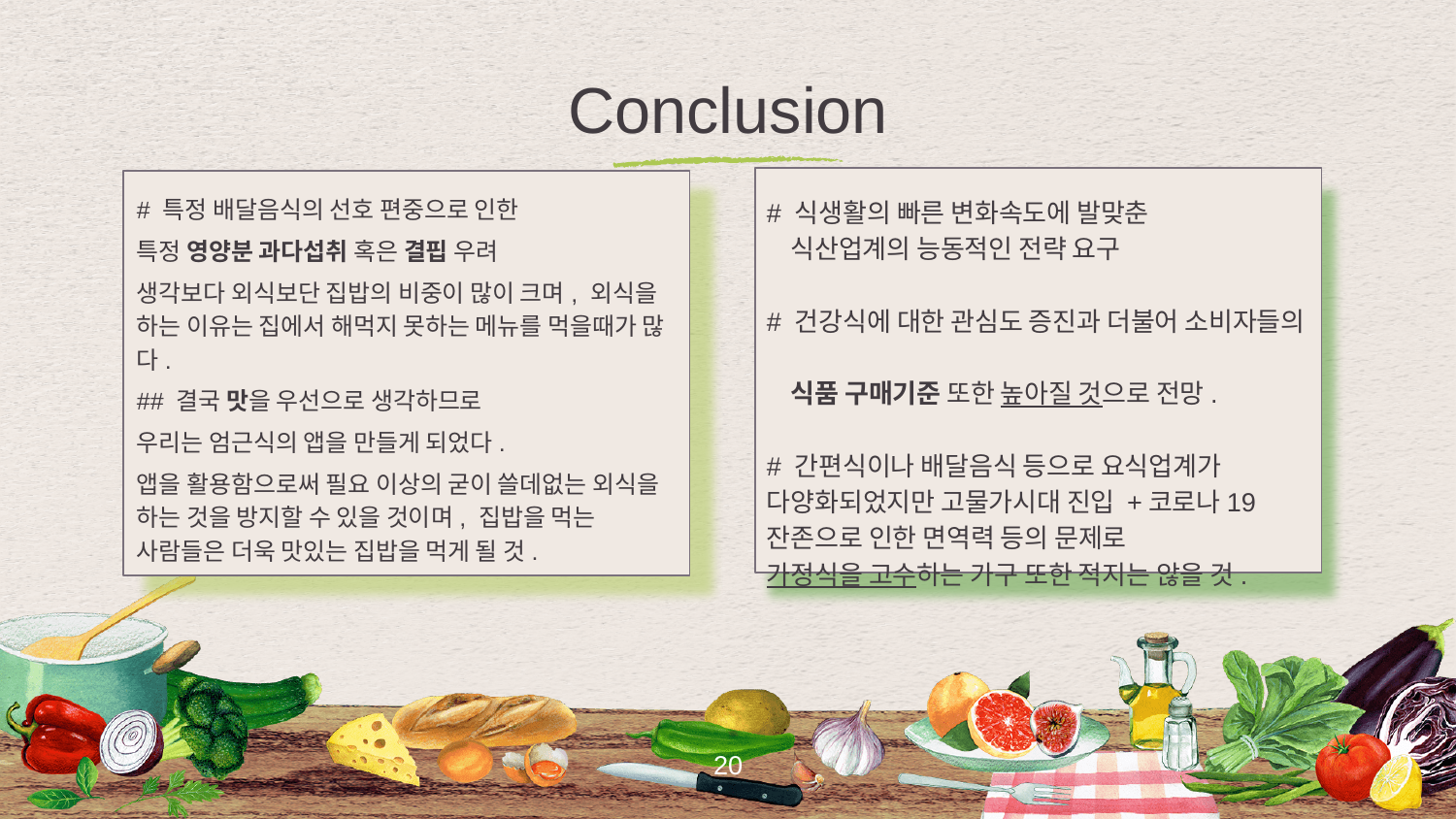

# Conclusion

# 특정 배달음식의 선호 편중으로 인한
특정 영양분 과다섭취 혹은 결핍 우려
생각보다 외식보단 집밥의 비중이 많이 크며, 외식을 하는 이유는 집에서 해먹지 못하는 메뉴를 먹을때가 많다.
## 결국 맛을 우선으로 생각하므로
우리는 엄근식의 앱을 만들게 되었다.
앱을 활용함으로써 필요 이상의 굳이 쓸데없는 외식을 하는 것을 방지할 수 있을 것이며, 집밥을 먹는 사람들은 더욱 맛있는 집밥을 먹게 될 것.
# 식생활의 빠른 변화속도에 발맞춘
   식산업계의 능동적인 전략 요구

# 건강식에 대한 관심도 증진과 더불어 소비자들의
   식품 구매기준 또한 높아질 것으로 전망.

# 간편식이나 배달음식 등으로 요식업계가 다양화되었지만 고물가시대 진입 +코로나19 잔존으로 인한 면역력 등의 문제로
가정식을 고수하는 가구 또한 적지는 않을 것.
20